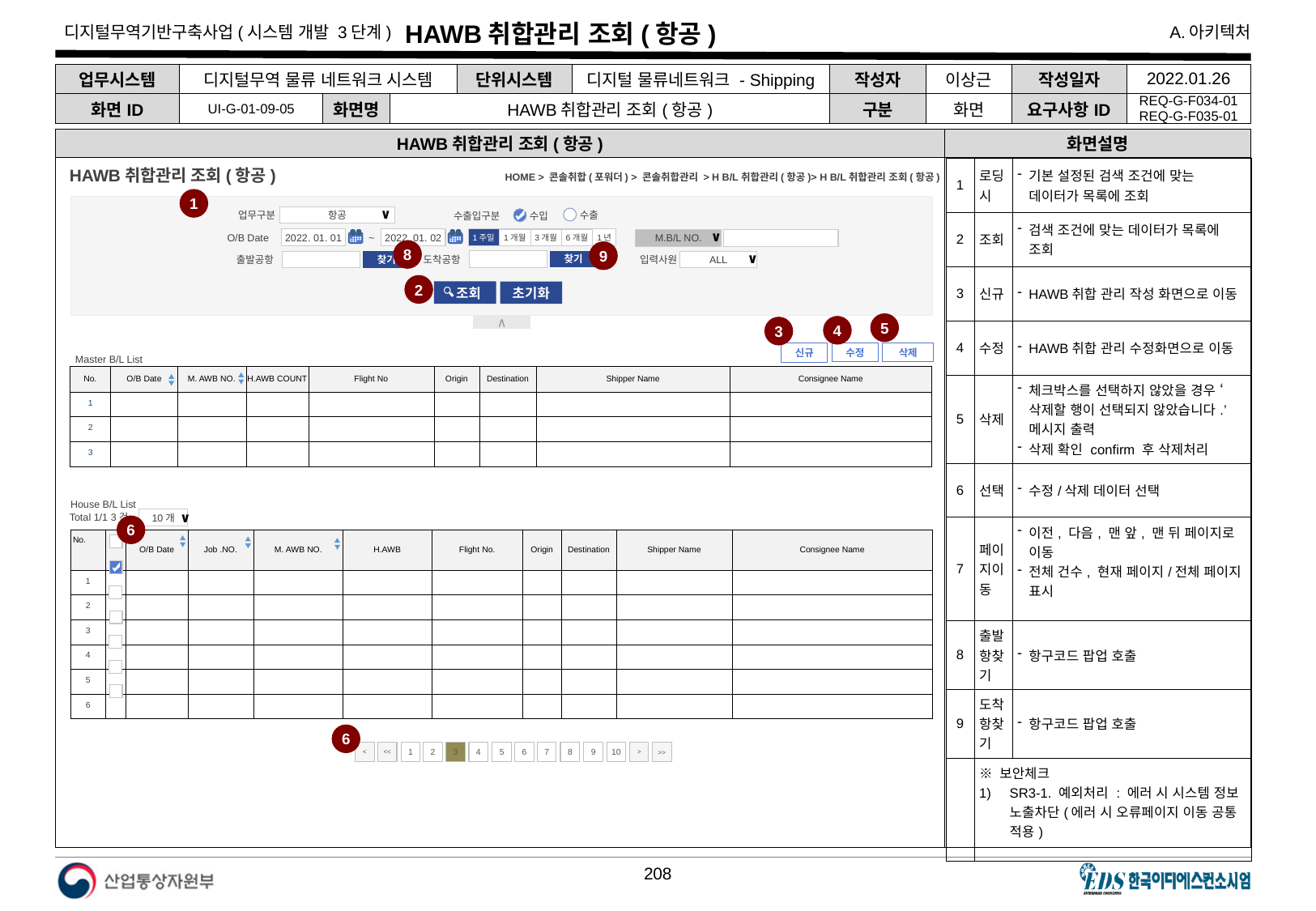

# HAWB취합관리 조회(항공)
| 업무시스템 | 디지털무역 물류 네트워크 시스템 |  |  | 단위시스템 | 디지털 물류네트워크 - Shipping | 작성자 | 이상근 | 작성일자 | 2022.01.26 |
| --- | --- | --- | --- | --- | --- | --- | --- | --- | --- |
| 화면ID | UI-G-01-09-05 | 화면명 | HAWB취합관리 조회(항공) |  |  | 구분 | 화면 | 요구사항ID | REQ-G-F034-01 REQ-G-F035-01 |
HAWB취합관리 조회(항공)

화면설명

| 1 | 로딩 시 | 기본 설정된 검색 조건에 맞는 데이터가 목록에 조회 |
| --- | --- | --- |
| 2 | 조회 | 검색 조건에 맞는 데이터가 목록에 조회 |
| 3 | 신규 | HAWB취합 관리 작성 화면으로 이동 |
| 4 | 수정 | HAWB취합 관리 수정화면으로 이동 |
| 5 | 삭제 | 체크박스를 선택하지 않았을 경우 ‘삭제할 행이 선택되지 않았습니다.’ 메시지 출력 삭제 확인 confirm 후 삭제처리 |
| 6 | 선택 | 수정/삭제 데이터 선택 |
| 7 | 페이지이동 | 이전, 다음, 맨 앞, 맨 뒤 페이지로 이동 전체 건수, 현재 페이지/전체 페이지 표시 |
| 8 | 출발항찾기 | 항구코드 팝업 호출 |
| 9 | 도착항찾기 | 항구코드 팝업 호출 |
|  | ※ 보안체크 SR3-1. 예외처리 : 에러 시 시스템 정보 노출차단(에러 시 오류페이지 이동 공통 적용) |  |
HOME > 콘솔취합(포워더) > 콘솔취합관리 > H B/L취합관리(항공)> H B/L취합관리 조회(항공)
HAWB취합관리 조회(항공)
1

업무구분
수출입구분
항공
∨

수출

수입
O/B Date
2022. 01. 02

2022. 01. 01

~
1주일
1년
1개월
6개월
3개월
M.B/L NO.
∨

8
9
도착공항
출발공항
입력사원

찾기

ALL
∨
찾기
2
 조회

초기화
5
∧
4
3
삭제
수정
신규
Master B/L List
| No. | O/B Date | M. AWB NO. | H.AWB COUNT | Flight No | Origin | Destination | Shipper Name | Consignee Name |
| --- | --- | --- | --- | --- | --- | --- | --- | --- |
| 1 |  |  |  |  |  |  |  |  |
| 2 |  |  |  |  |  |  |  |  |
| 3 |  |  |  |  |  |  |  |  |

House B/L List
Total 1/1 3건
10개
∨
6
| No. |  | O/B Date | Job .NO. | M. AWB NO. | H.AWB | Flight No. | Origin | Destination | Shipper Name | Consignee Name |
| --- | --- | --- | --- | --- | --- | --- | --- | --- | --- | --- |
| 1 |  |  |  |  |  |  |  |  |  |  |
| 2 |  |  |  |  |  |  |  |  |  |  |
| 3 |  |  |  |  |  |  |  |  |  |  |
| 4 |  |  |  |  |  |  |  |  |  |  |
| 5 |  |  |  |  |  |  |  |  |  |  |
| 6 |  |  |  |  |  |  |  |  |  |  |

6
<
<<
1
2
3
4
5
6
7
8
9
10
>
>>